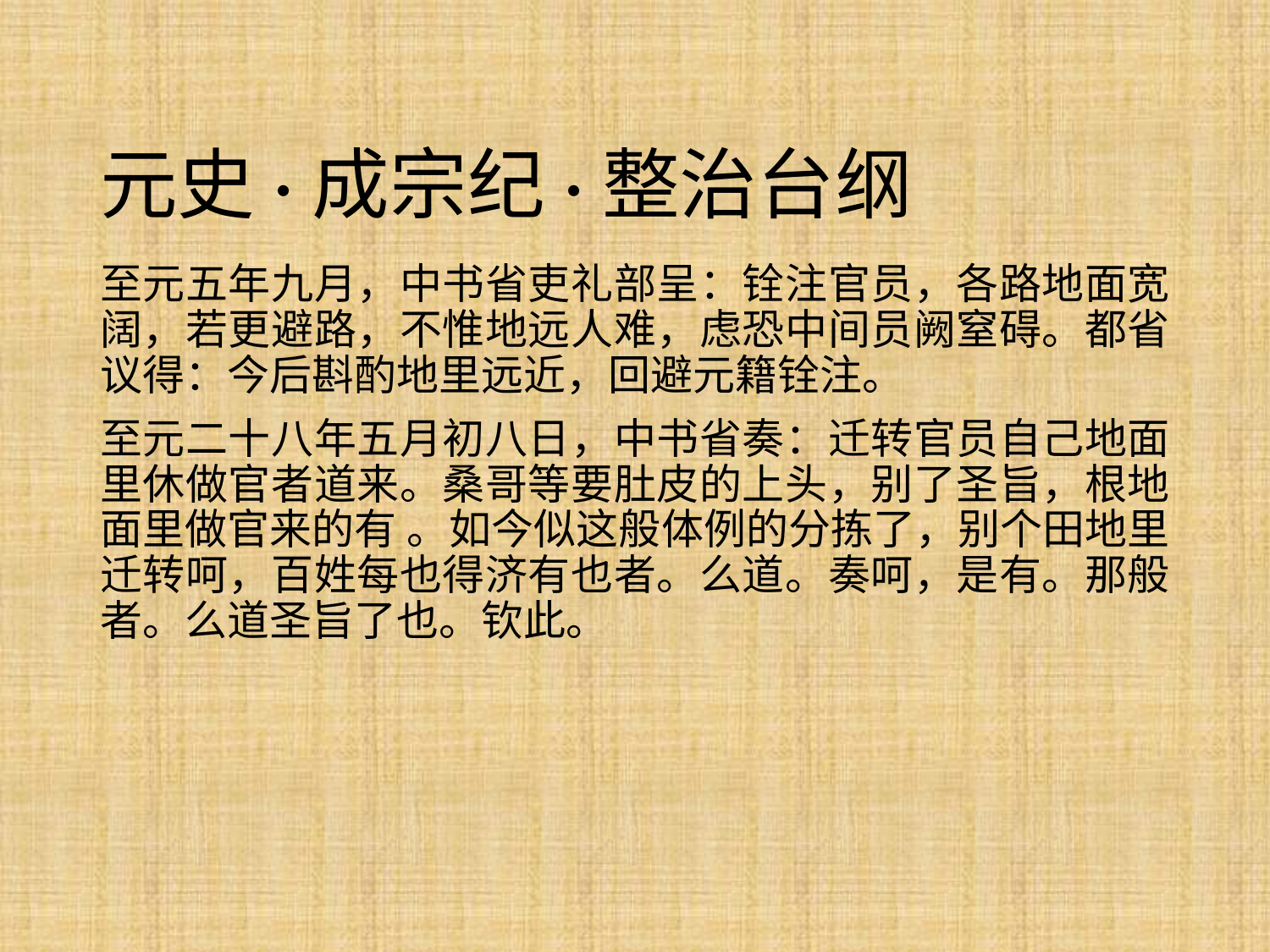

# 元史·成宗纪·整治台纲
至元五年九月，中书省吏礼部呈：铨注官员，各路地面宽阔，若更避路，不惟地远人难，虑恐中间员阙窒碍。都省议得：今后斟酌地里远近，回避元籍铨注。
至元二十八年五月初八日，中书省奏：迁转官员自己地面里休做官者道来。桑哥等要肚皮的上头，别了圣旨，根地面里做官来的有 。如今似这般体例的分拣了，别个田地里迁转呵，百姓每也得济有也者。么道。奏呵，是有。那般者。么道圣旨了也。钦此。